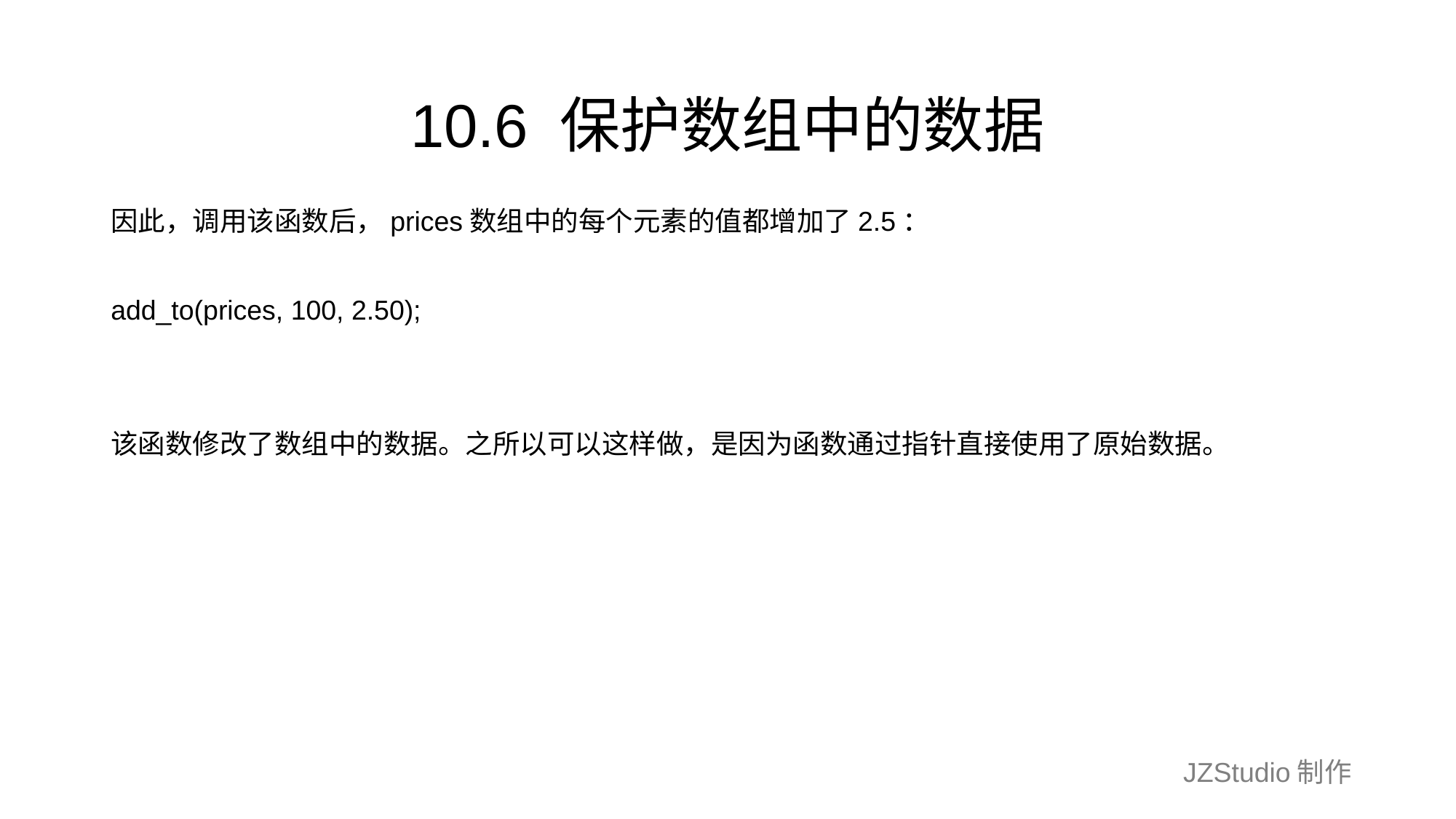

# 10.6 保护数组中的数据
因此，调用该函数后，prices数组中的每个元素的值都增加了2.5：

add_to(prices, 100, 2.50);

该函数修改了数组中的数据。之所以可以这样做，是因为函数通过指针直接使用了原始数据。